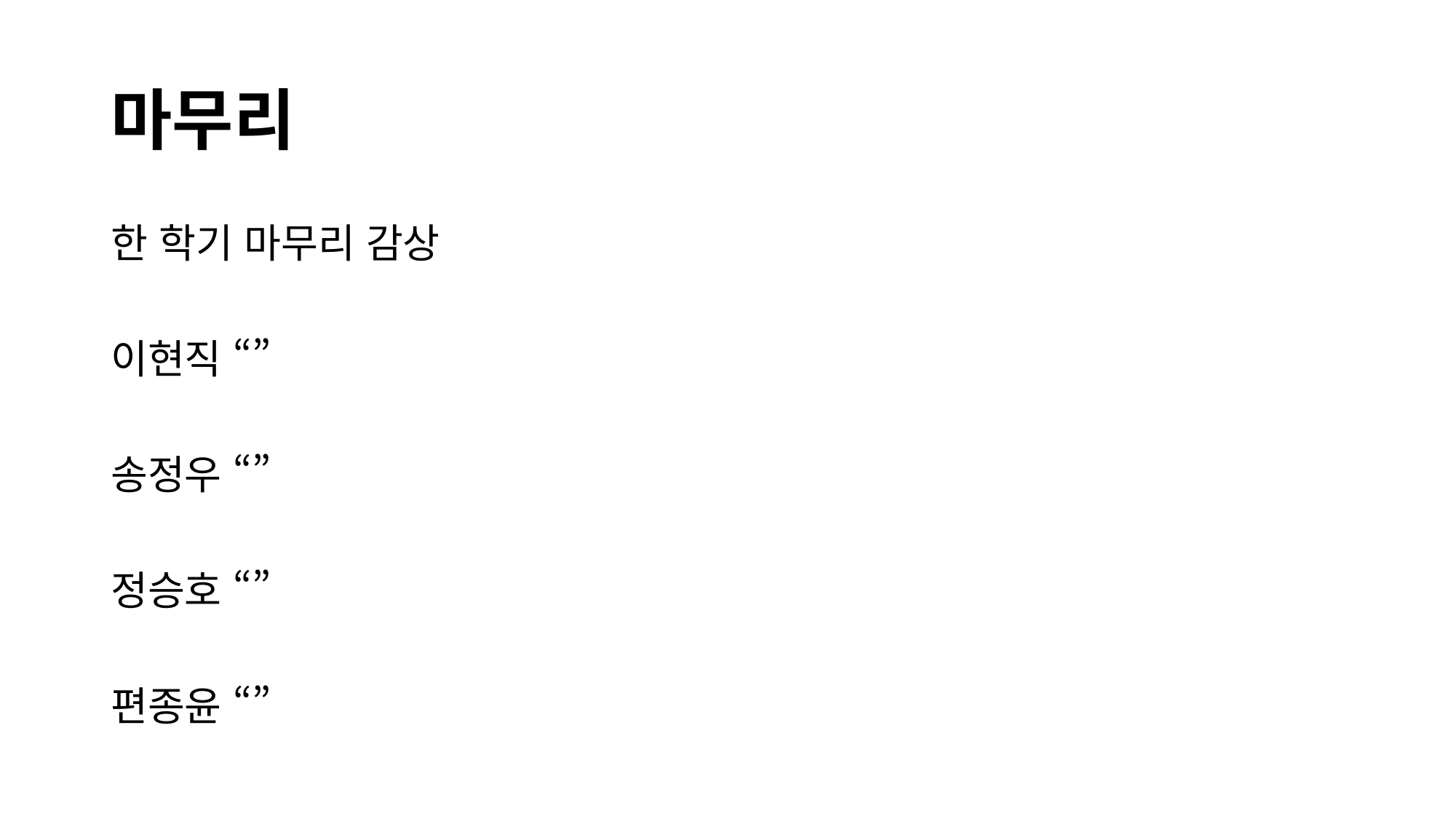

# 마무리
한 학기 마무리 감상

이현직 “”

송정우 “”

정승호 “”

편종윤 “”